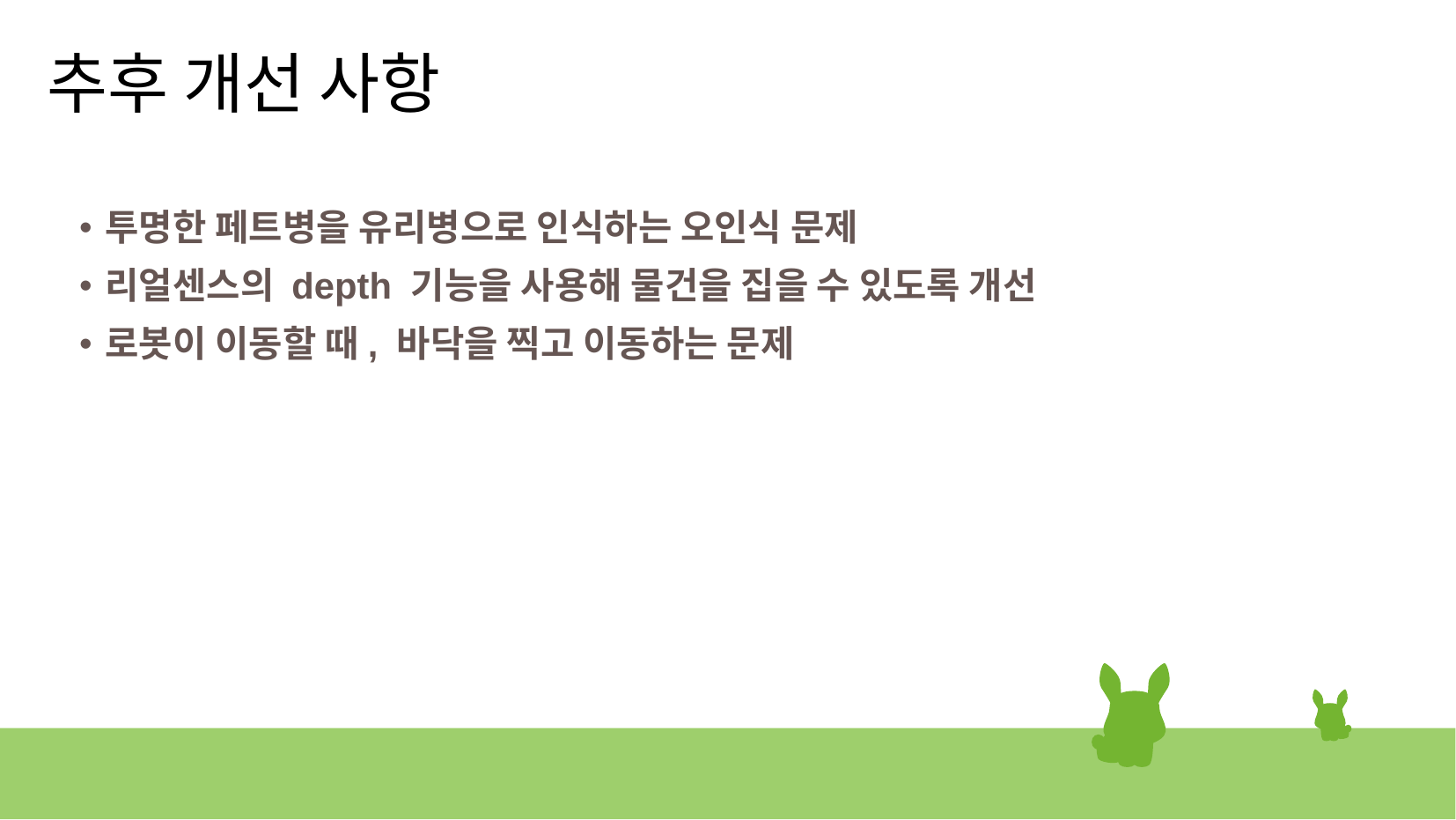

추후 개선 사항
투명한 페트병을 유리병으로 인식하는 오인식 문제
리얼센스의 depth 기능을 사용해 물건을 집을 수 있도록 개선
로봇이 이동할 때, 바닥을 찍고 이동하는 문제